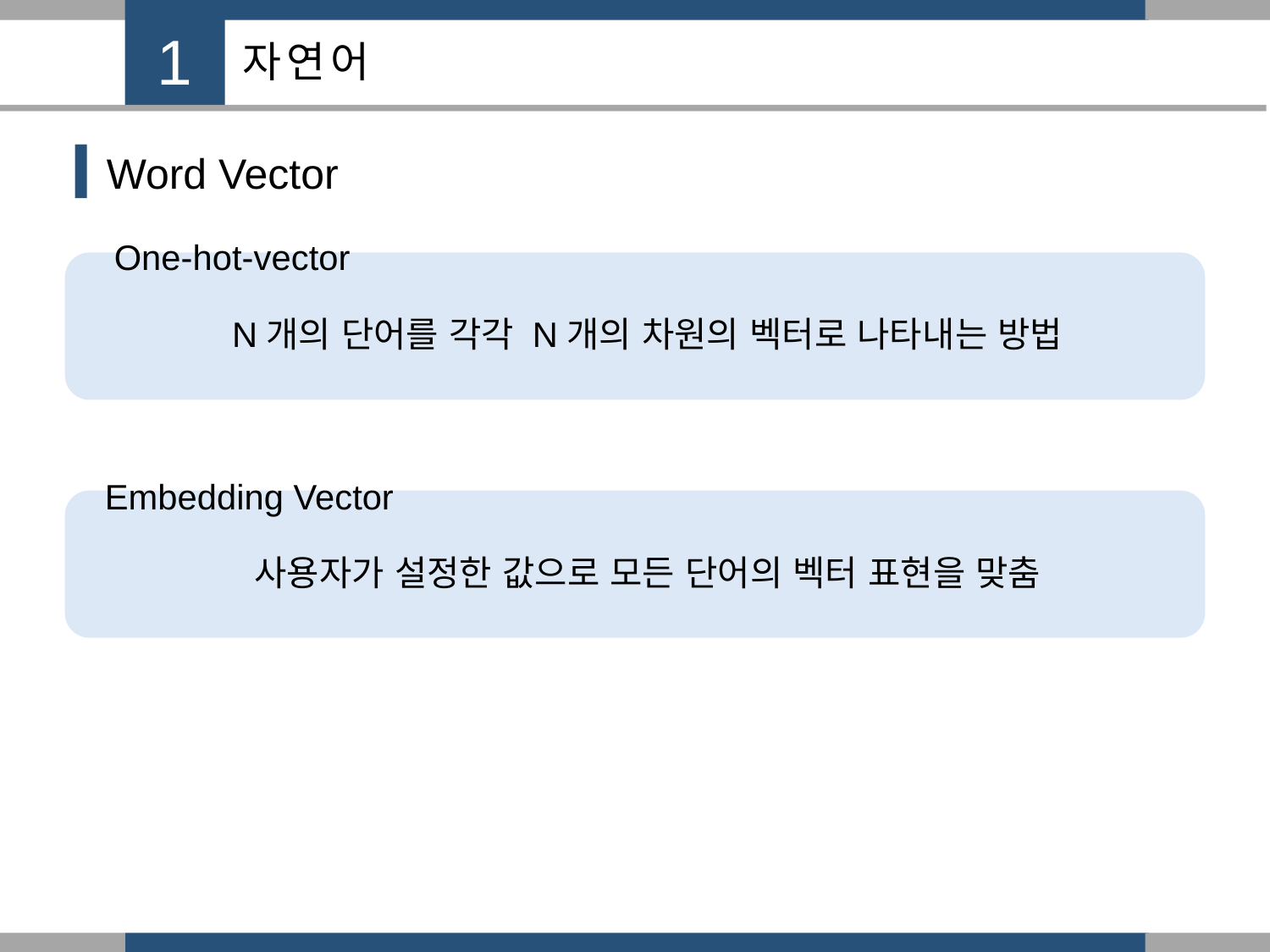

1
자연어

Word Vector

One-hot-vector

N개의 단어를 각각 N개의 차원의 벡터로 나타내는 방법
Embedding Vector

사용자가 설정한 값으로 모든 단어의 벡터 표현을 맞춤